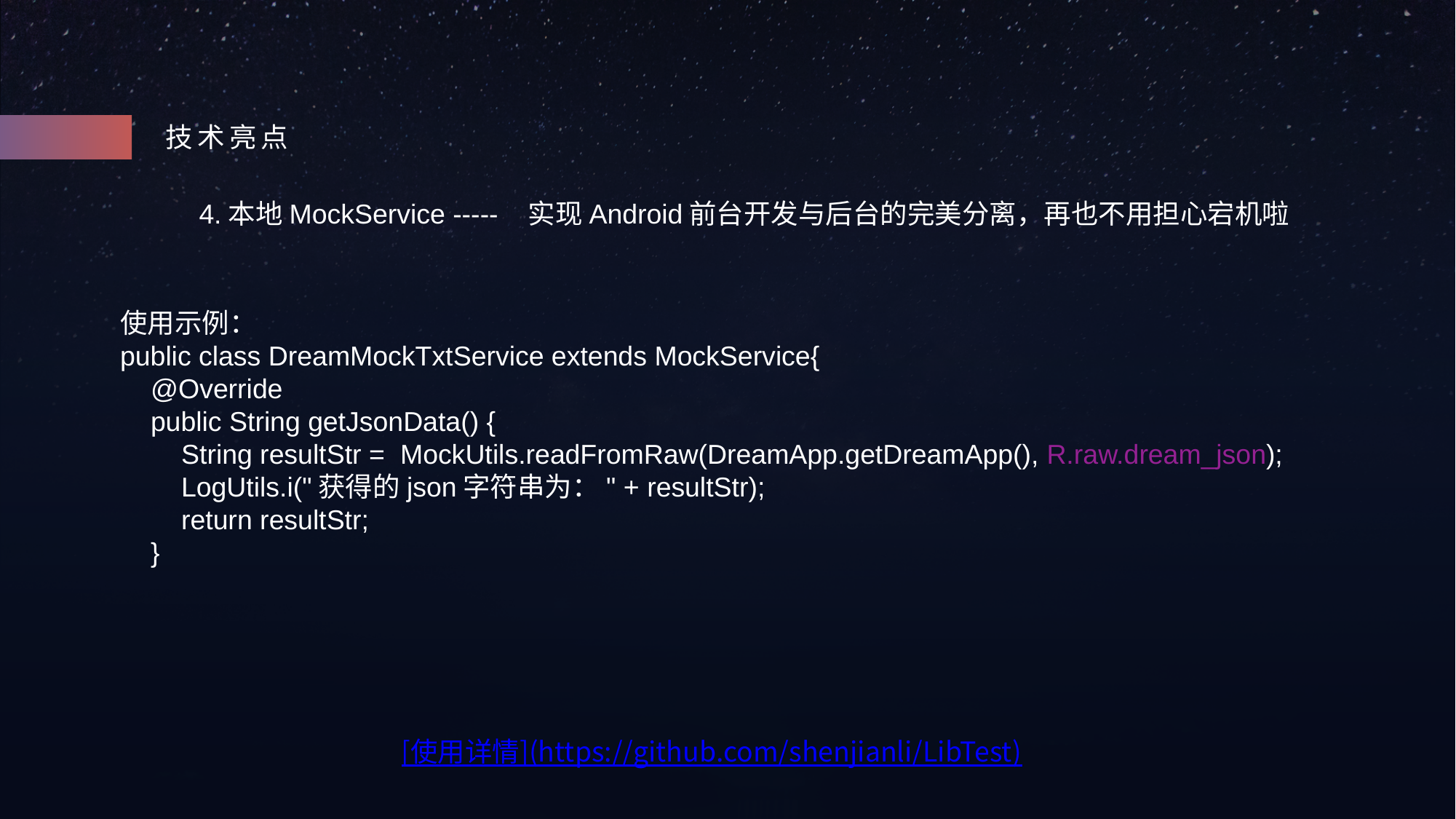

技术亮点

4.本地MockService -----   实现Android前台开发与后台的完美分离，再也不用担心宕机啦
使用示例：
public class DreamMockTxtService extends MockService{
    @Override
    public String getJsonData() {
        String resultStr =  MockUtils.readFromRaw(DreamApp.getDreamApp(), R.raw.dream_json);
        LogUtils.i("获得的json字符串为：" + resultStr);
        return resultStr;
    }
[使用详情](https://github.com/shenjianli/LibTest)